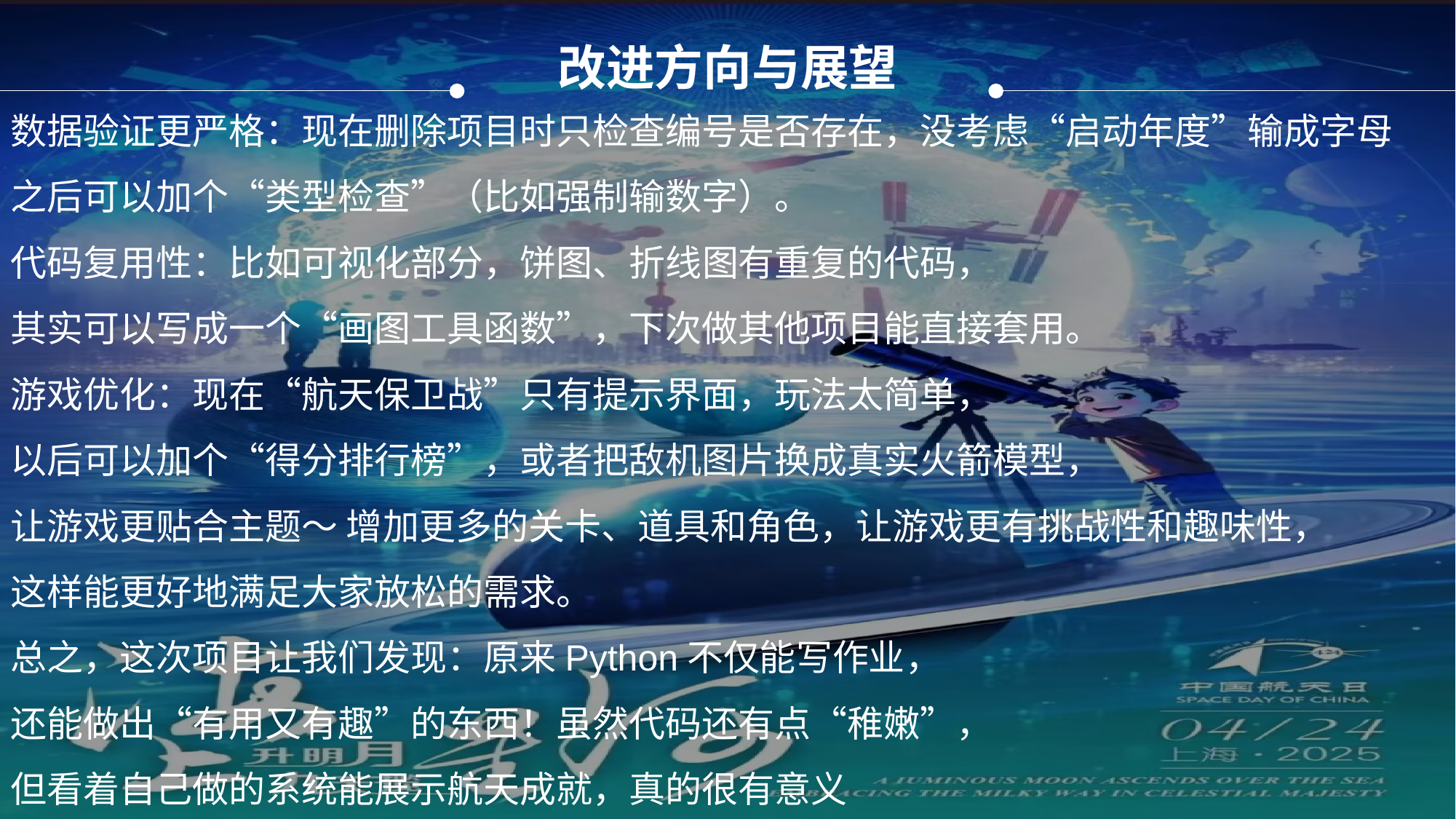

改进方向与展望​
数据验证更严格：现在删除项目时只检查编号是否存在，没考虑“启动年度”输成字母
之后可以加个“类型检查”（比如强制输数字）。
代码复用性：比如可视化部分，饼图、折线图有重复的代码，
其实可以写成一个“画图工具函数”，下次做其他项目能直接套用。
游戏优化：现在“航天保卫战”只有提示界面，玩法太简单，
以后可以加个“得分排行榜”，或者把敌机图片换成真实火箭模型，
让游戏更贴合主题～ 增加更多的关卡、道具和角色，让游戏更有挑战性和趣味性，
这样能更好地满足大家放松的需求。
总之，这次项目让我们发现：原来Python不仅能写作业，
还能做出“有用又有趣”的东西！虽然代码还有点“稚嫩”，
但看着自己做的系统能展示航天成就，真的很有意义